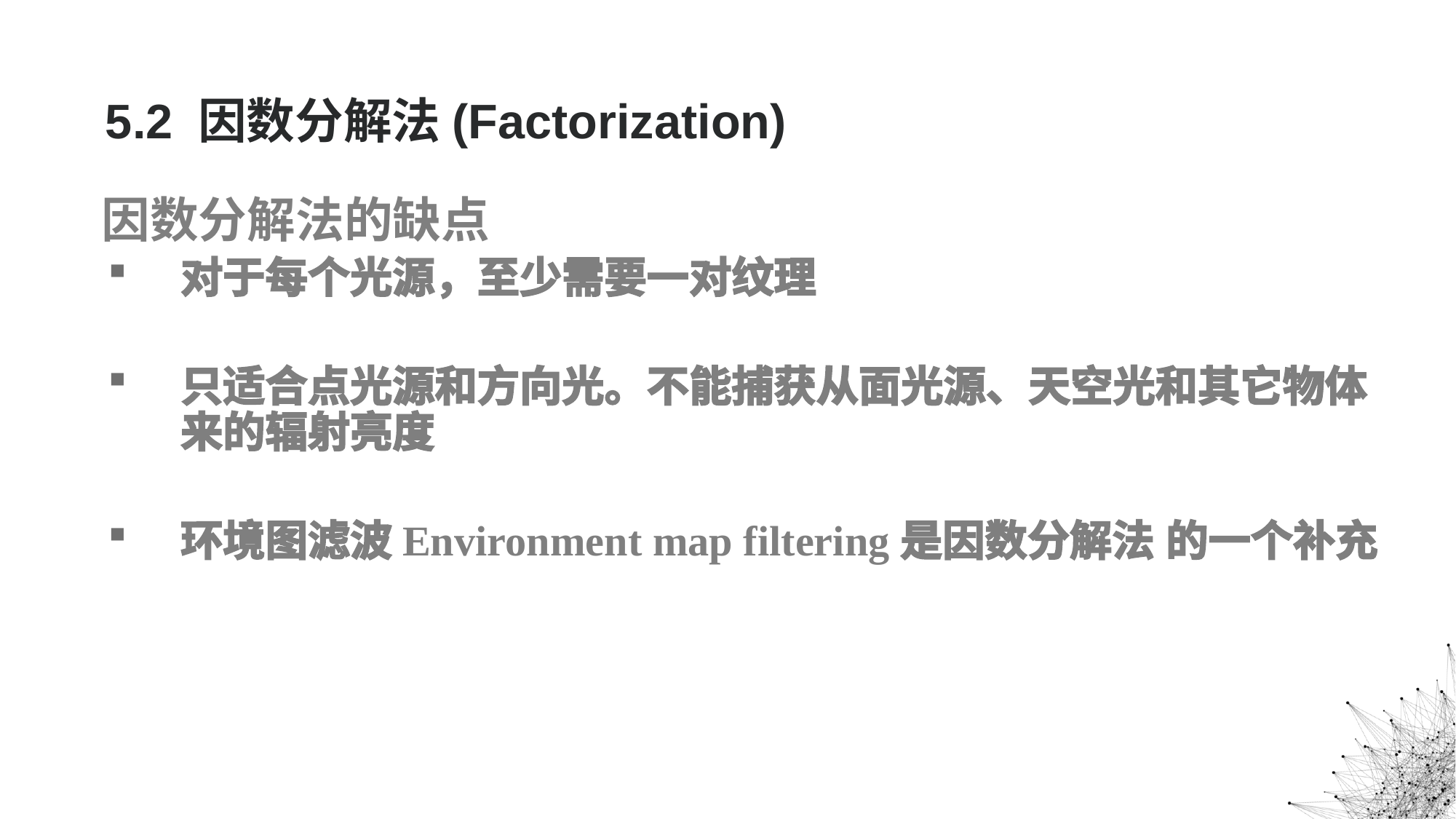

5.2 因数分解法(Factorization)
# 因数分解法的缺点

对于每个光源，至少需要一对纹理

只适合点光源和方向光。不能捕获从面光源、天空光和其它物体来的辐射亮度

环境图滤波Environment map filtering是因数分解法 的一个补充